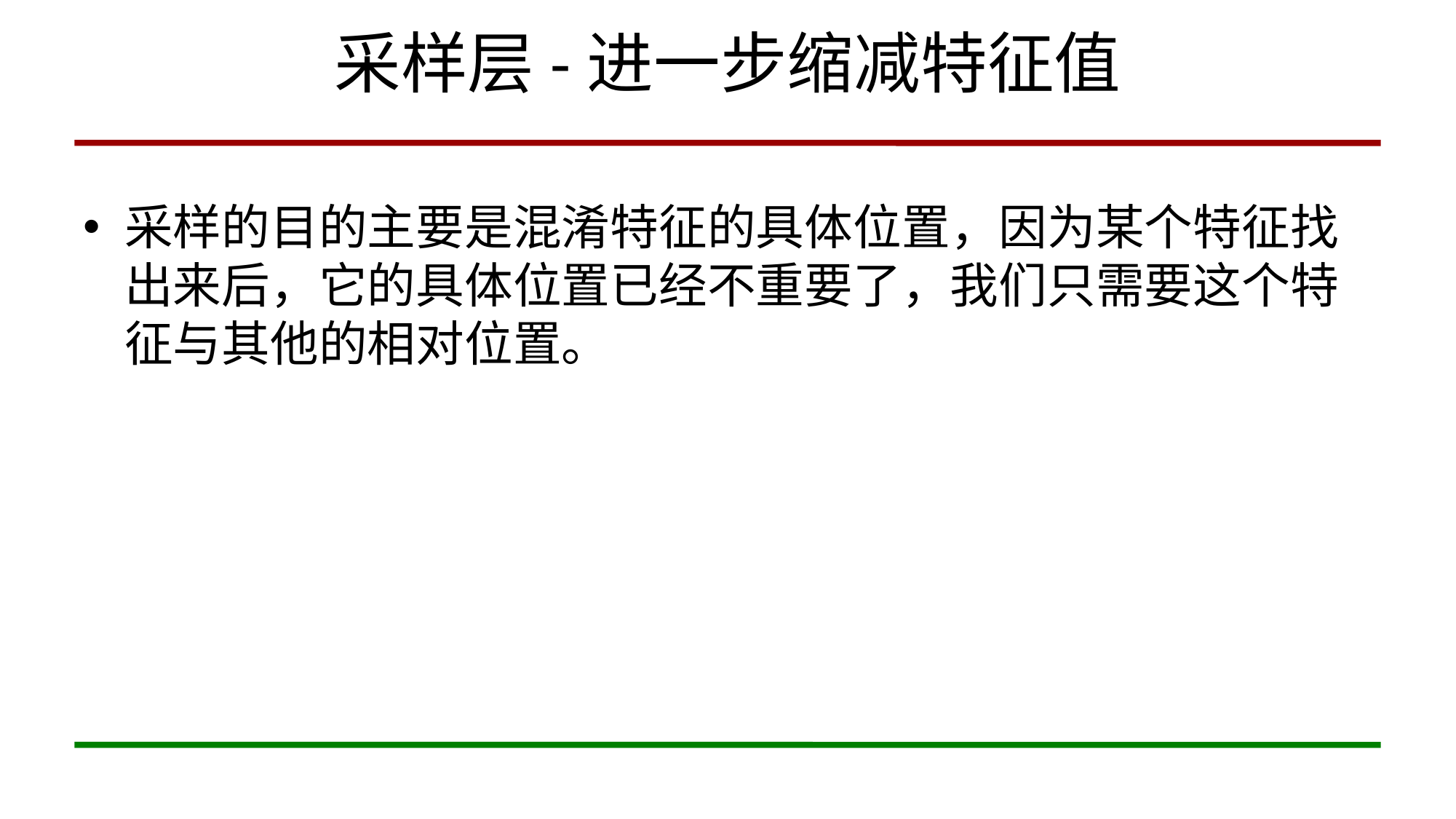

# 采样层-进一步缩减特征值
采样的目的主要是混淆特征的具体位置，因为某个特征找出来后，它的具体位置已经不重要了，我们只需要这个特征与其他的相对位置。